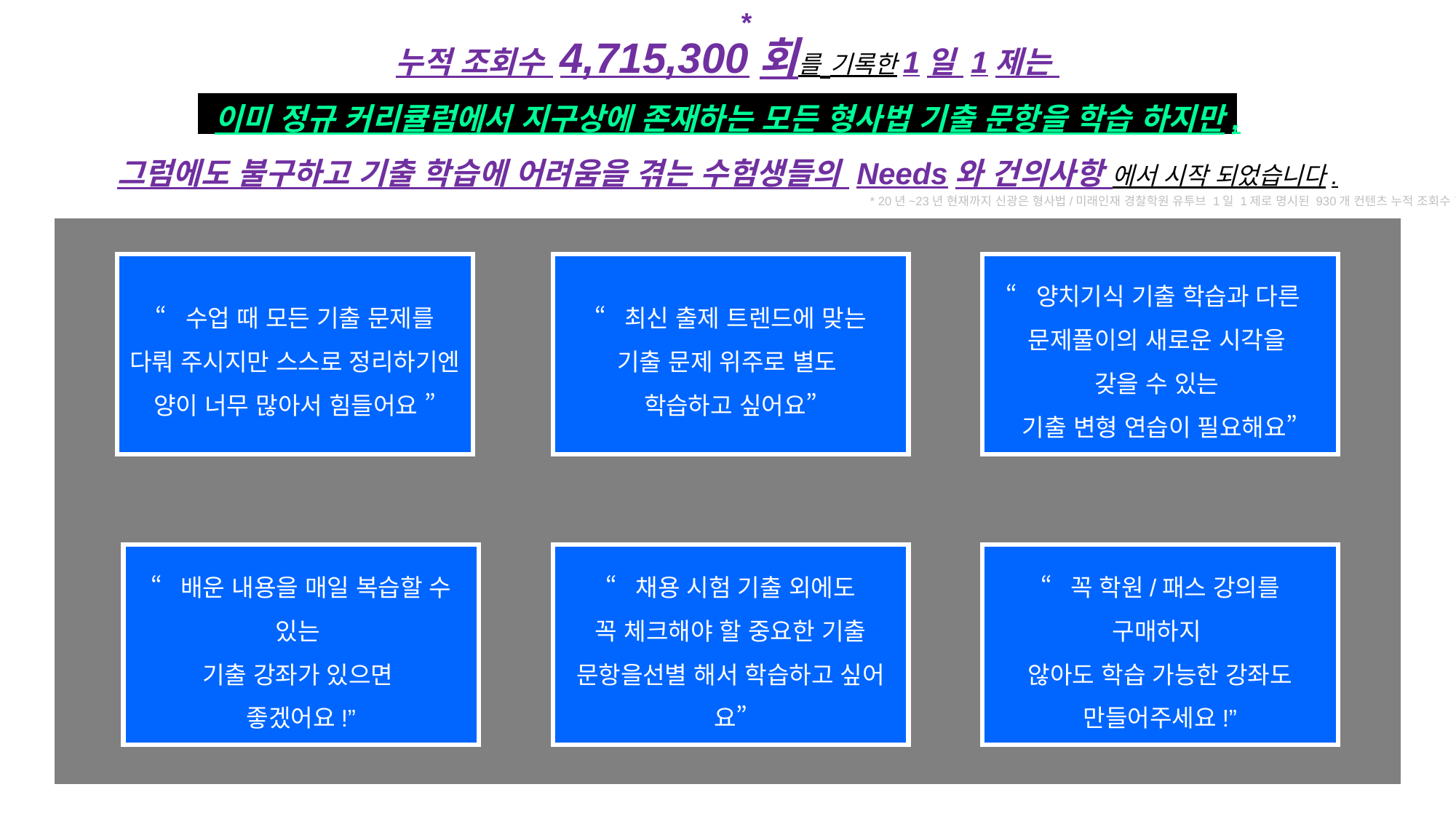

누적 조회수 4,715,300회를 기록한1일 1제는
이미 정규 커리큘럼에서 지구상에 존재하는 모든 형사법 기출 문항을 학습 하지만,
그럼에도 불구하고 기출 학습에 어려움을 겪는 수험생들의 Needs와 건의사항 에서 시작 되었습니다.
*
Section2

* 20년~23년 현재까지 신광은 형사법/미래인재 경찰학원 유투브 1일 1제로 명시된 930개 컨텐츠 누적 조회수 합산 기준

“수업 때 모든 기출 문제를
다뤄 주시지만 스스로 정리하기엔 양이 너무 많아서 힘들어요 ”
“최신 출제 트렌드에 맞는
기출 문제 위주로 별도
학습하고 싶어요”
“양치기식 기출 학습과 다른
문제풀이의 새로운 시각을
갖을 수 있는
기출 변형 연습이 필요해요”
“배운 내용을 매일 복습할 수 있는
기출 강좌가 있으면
좋겠어요!”
“채용 시험 기출 외에도
꼭 체크해야 할 중요한 기출 문항을선별 해서 학습하고 싶어요”
“꼭 학원/패스 강의를 구매하지
않아도 학습 가능한 강좌도
만들어주세요!”